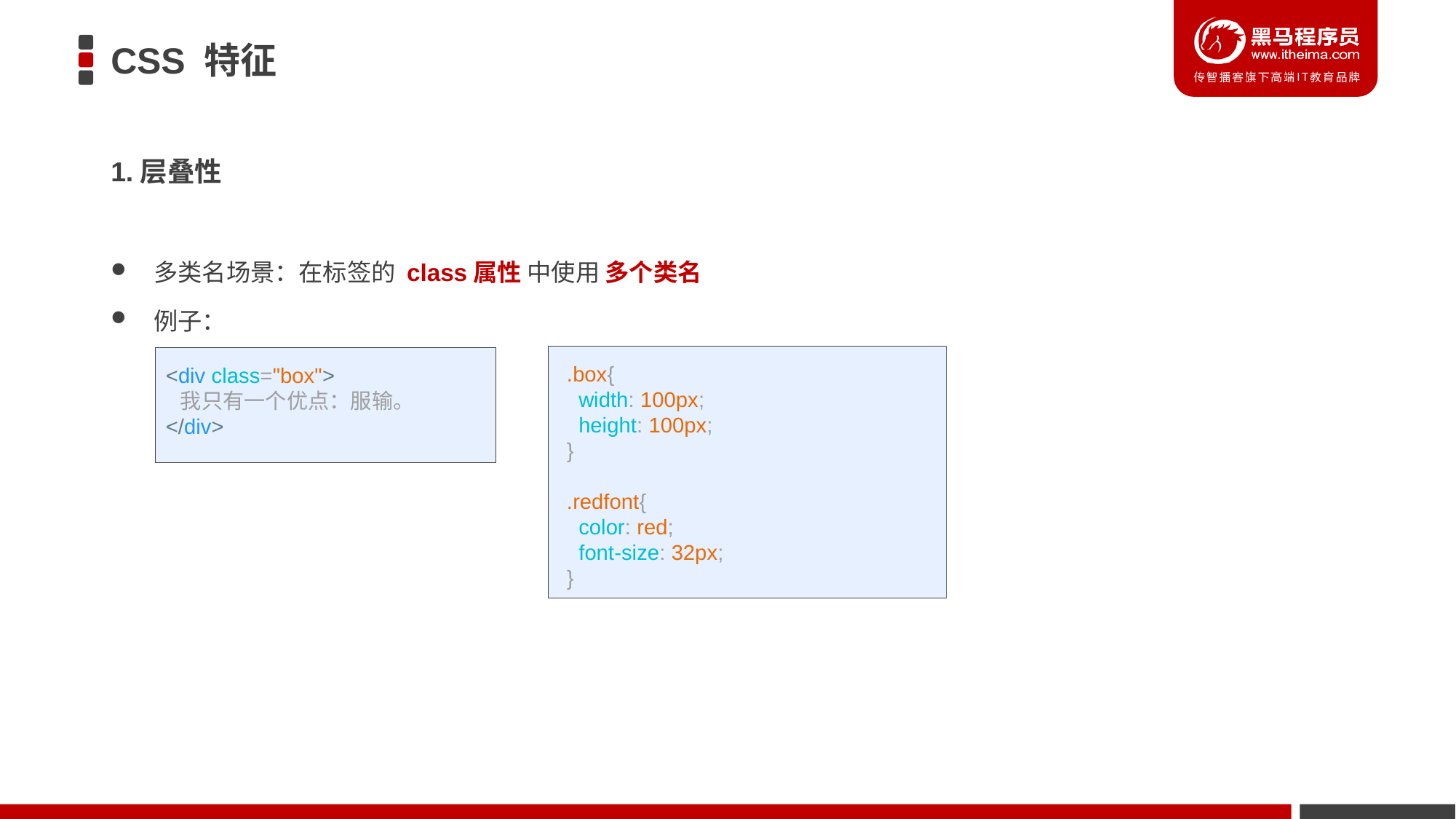

# CSS 特征
1.层叠性
多类名场景：在标签的 class属性 中使用 多个类名
例子：

.box{
  width: 100px;
  height: 100px;
}

.redfont{
  color: red;
  font-size: 32px;
}

<div class="box">
  我只有一个优点：服输。
</div>